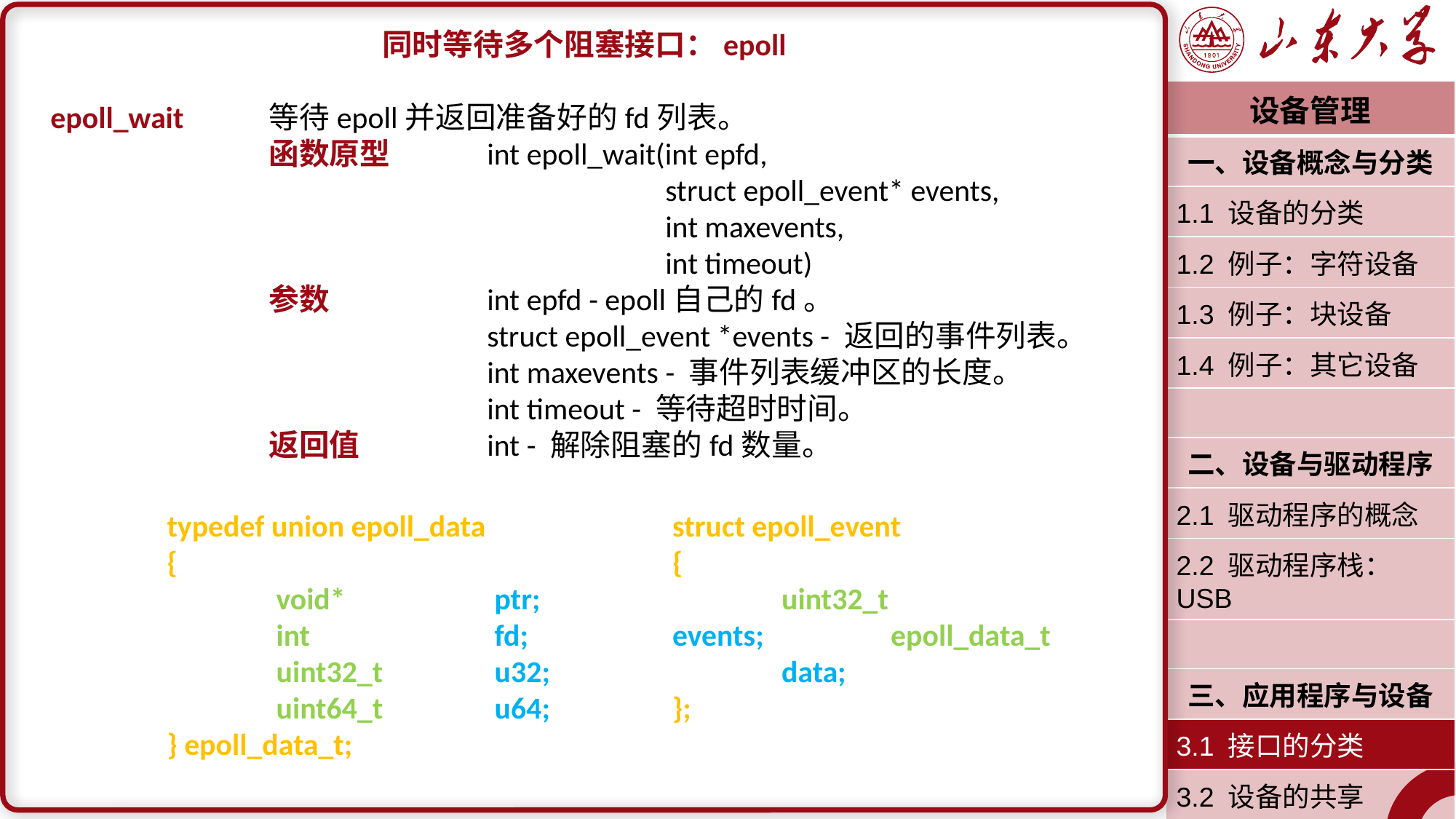

同时等待多个阻塞接口：epoll

epoll_wait	等待epoll并返回准备好的fd列表。
		函数原型	int epoll_wait(int epfd,
					          struct epoll_event* events,
					          int maxevents,
					          int timeout)
		参数		int epfd - epoll自己的fd。
				struct epoll_event *events - 返回的事件列表。
				int maxevents - 事件列表缓冲区的长度。
				int timeout - 等待超时时间。
		返回值		int - 解除阻塞的fd数量。
| 设备管理 |
| --- |
| 一、设备概念与分类 |
| 1.1 设备的分类 |
| 1.2 例子：字符设备 |
| 1.3 例子：块设备 |
| 1.4 例子：其它设备 |
|  |
| 二、设备与驱动程序 |
| 2.1 驱动程序的概念 |
| 2.2 驱动程序栈：USB |
|  |
| 三、应用程序与设备 |
| 3.1 接口的分类 |
| 3.2 设备的共享 |
| 潘润宇 2023.04 |
typedef union epoll_data
{
	void*		ptr;
	int		fd;
	uint32_t		u32;
	uint64_t 	u64;
} epoll_data_t;
struct epoll_event
{
	uint32_t		events;               	epoll_data_t	data;
};